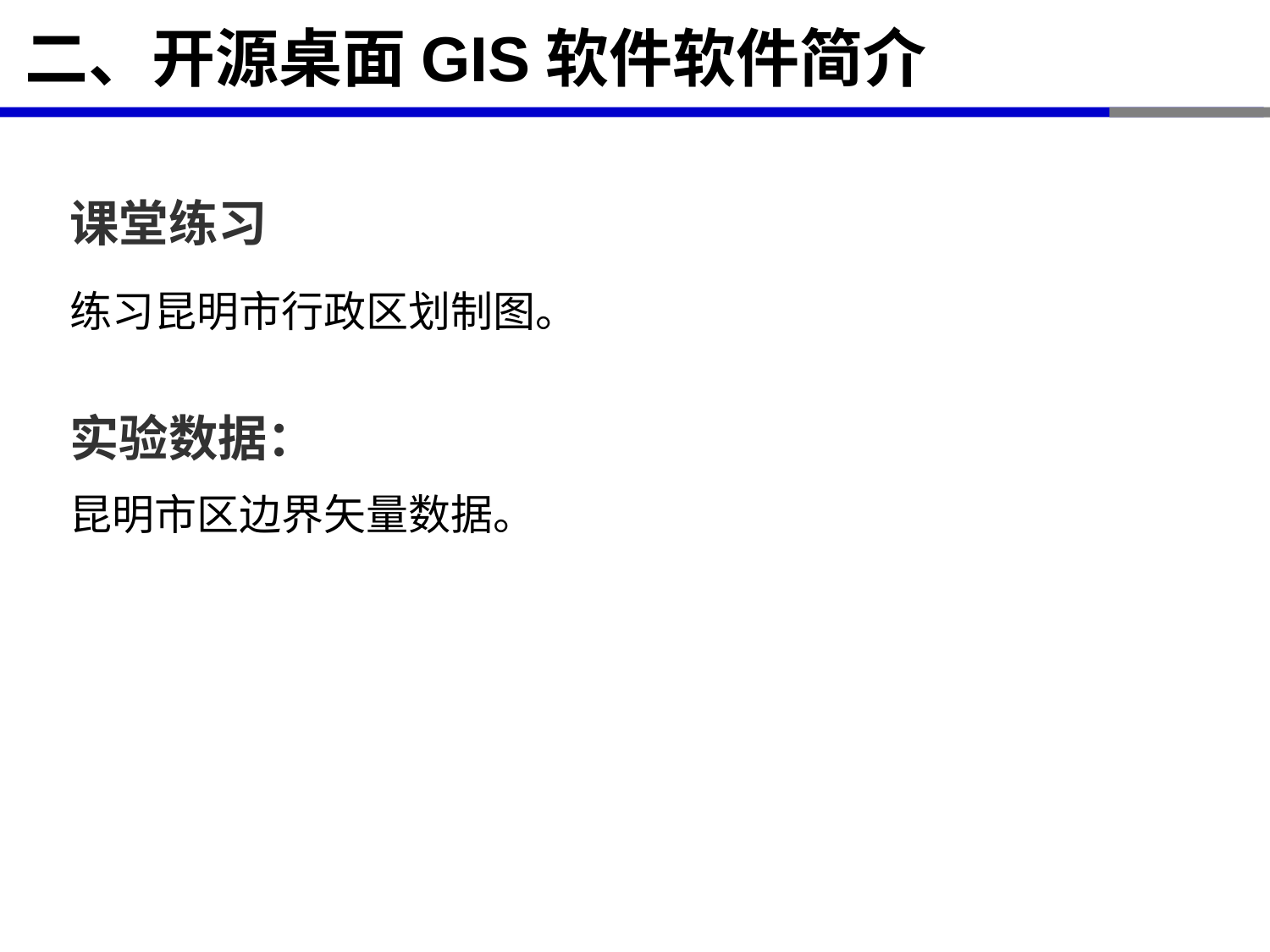

# 二、开源桌面GIS软件软件简介
课堂练习
练习昆明市行政区划制图。
实验数据：
昆明市区边界矢量数据。